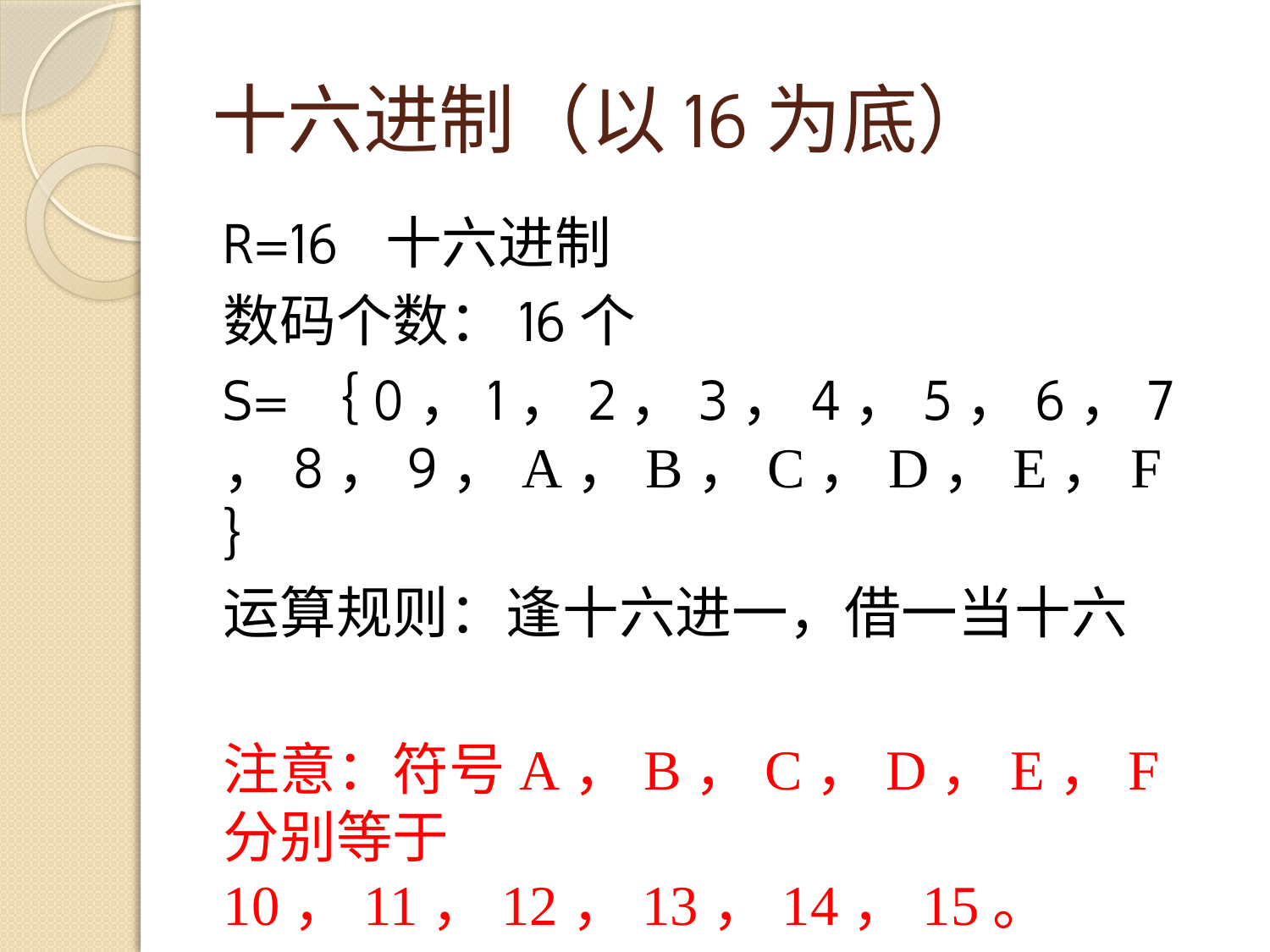

# 十六进制（以16为底）
R=16  十六进制
数码个数：16个
S=｛0，1，2，3，4，5，6，7，8，9，A，B，C，D，E，F｝
运算规则：逢十六进一，借一当十六

注意：符号A，B，C，D，E，F分别等于10，11，12，13，14，15。